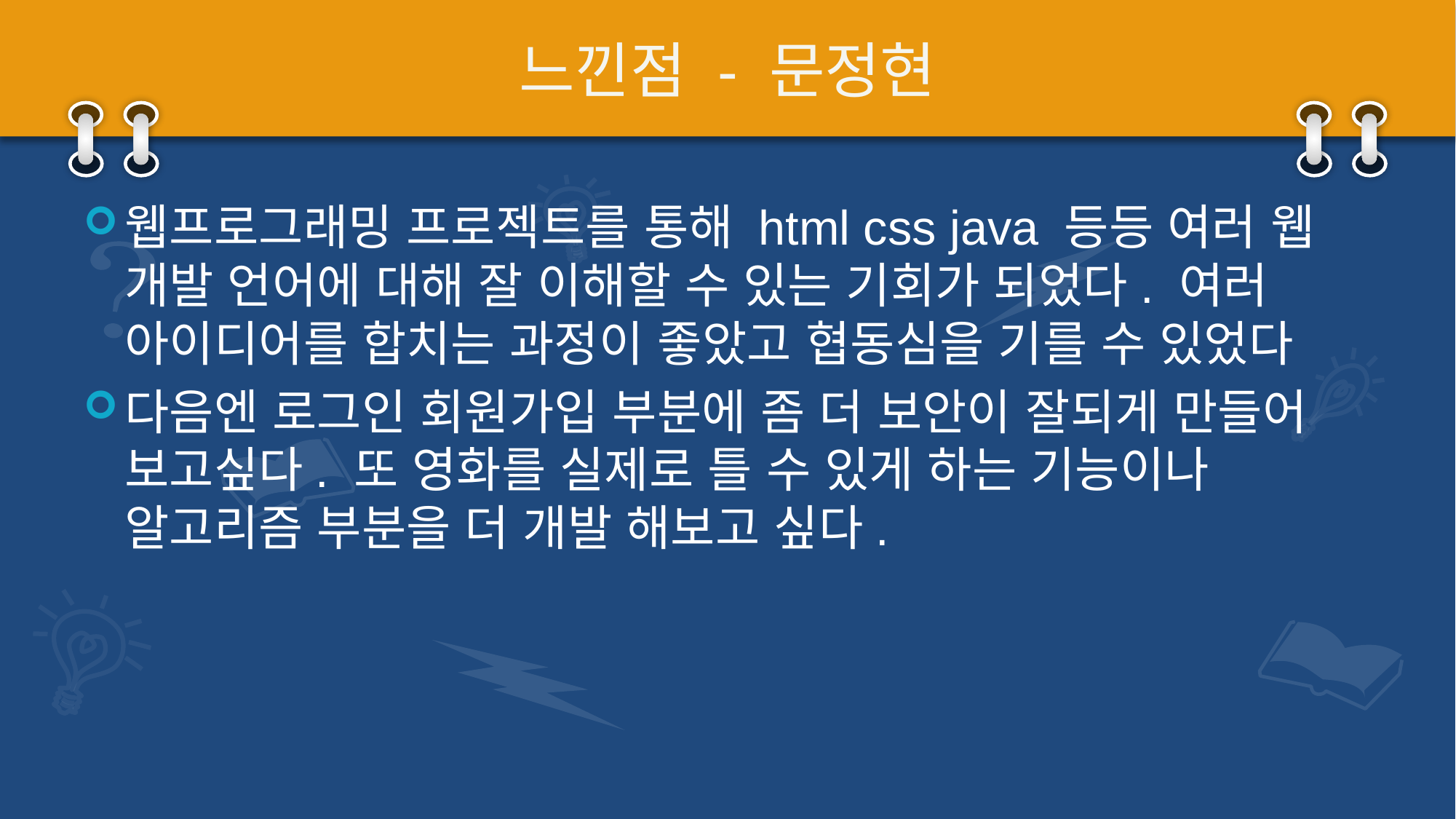

# 느낀점 - 문정현
웹프로그래밍 프로젝트를 통해 html css java 등등 여러 웹 개발 언어에 대해 잘 이해할 수 있는 기회가 되었다. 여러 아이디어를 합치는 과정이 좋았고 협동심을 기를 수 있었다
다음엔 로그인 회원가입 부분에 좀 더 보안이 잘되게 만들어 보고싶다. 또 영화를 실제로 틀 수 있게 하는 기능이나 알고리즘 부분을 더 개발 해보고 싶다.